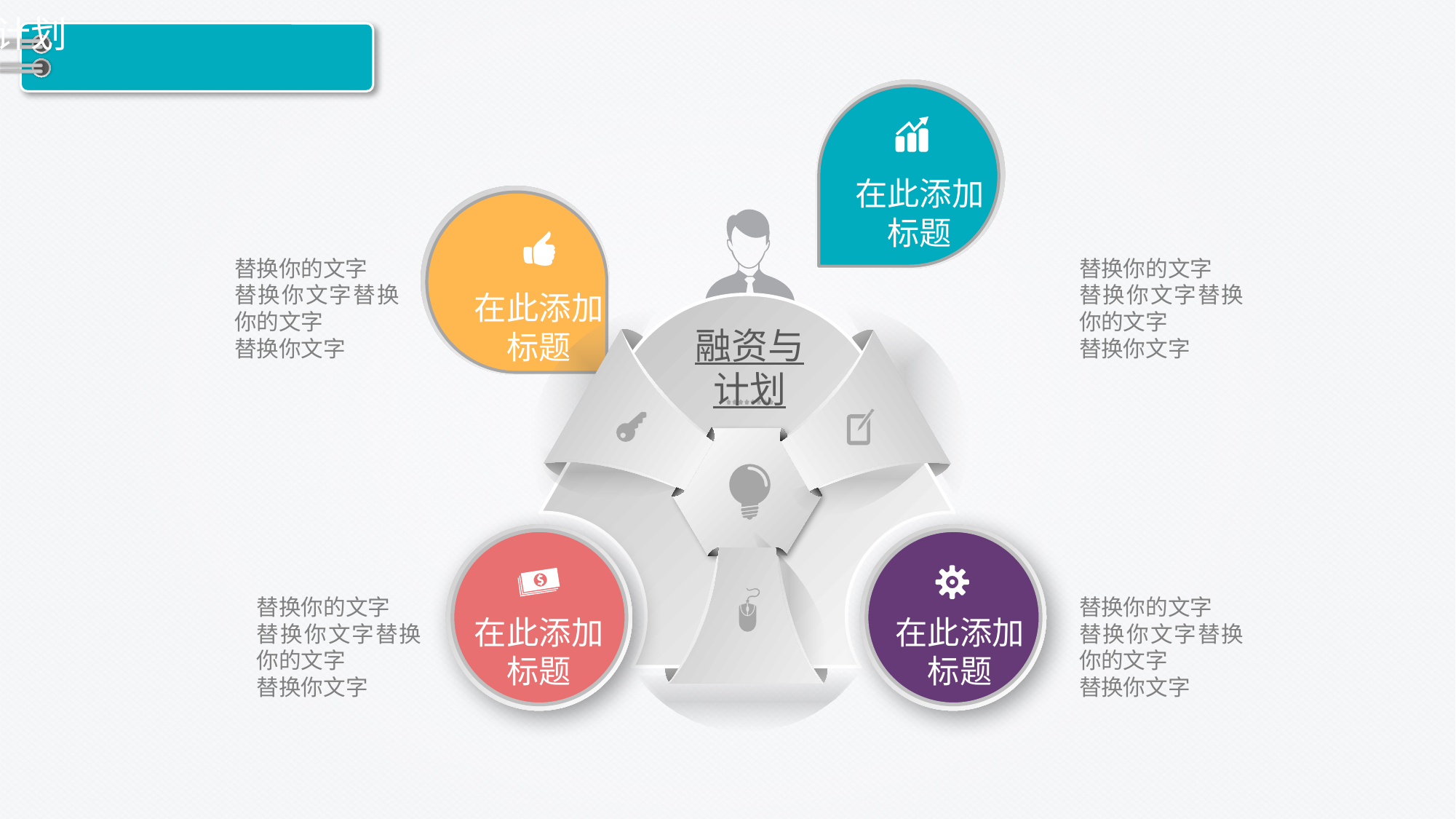

融资计划

在此添加标题

替换你的文字
替换你文字替换你的文字
替换你文字

替换你的文字
替换你文字替换你的文字
替换你文字

在此添加标题
融资与
计划

替换你的文字
替换你文字替换你的文字
替换你文字

替换你的文字
替换你文字替换你的文字
替换你文字

在此添加标题
在此添加标题